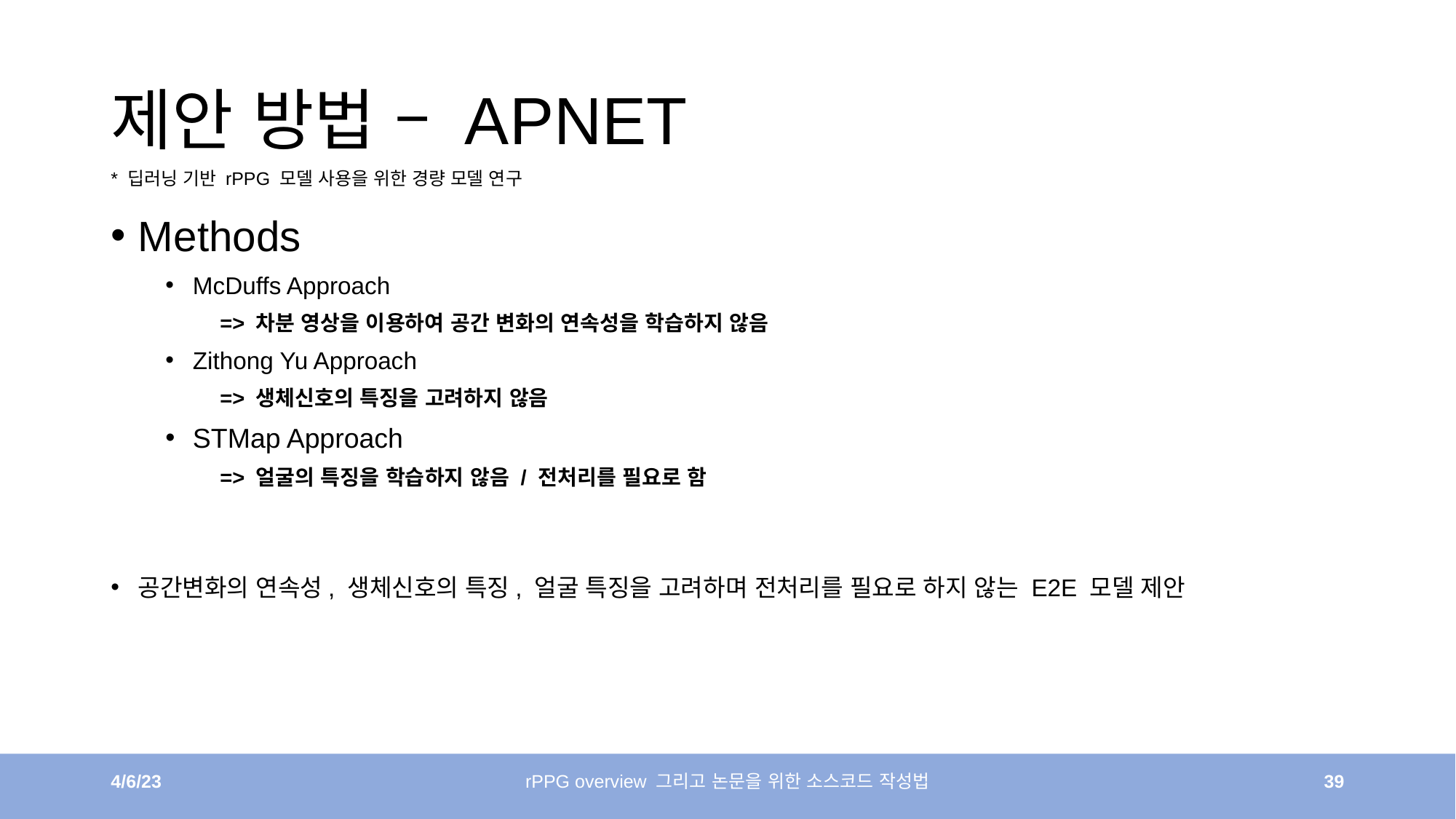

# 제안 방법 – APNET
* 딥러닝 기반 rPPG 모델 사용을 위한 경량 모델 연구
Methods
McDuffs Approach
=> 차분 영상을 이용하여 공간 변화의 연속성을 학습하지 않음
Zithong Yu Approach
=> 생체신호의 특징을 고려하지 않음
STMap Approach
=> 얼굴의 특징을 학습하지 않음 / 전처리를 필요로 함

공간변화의 연속성, 생체신호의 특징, 얼굴 특징을 고려하며 전처리를 필요로 하지 않는 E2E 모델 제안
4/6/23
rPPG overview 그리고 논문을 위한 소스코드 작성법
39